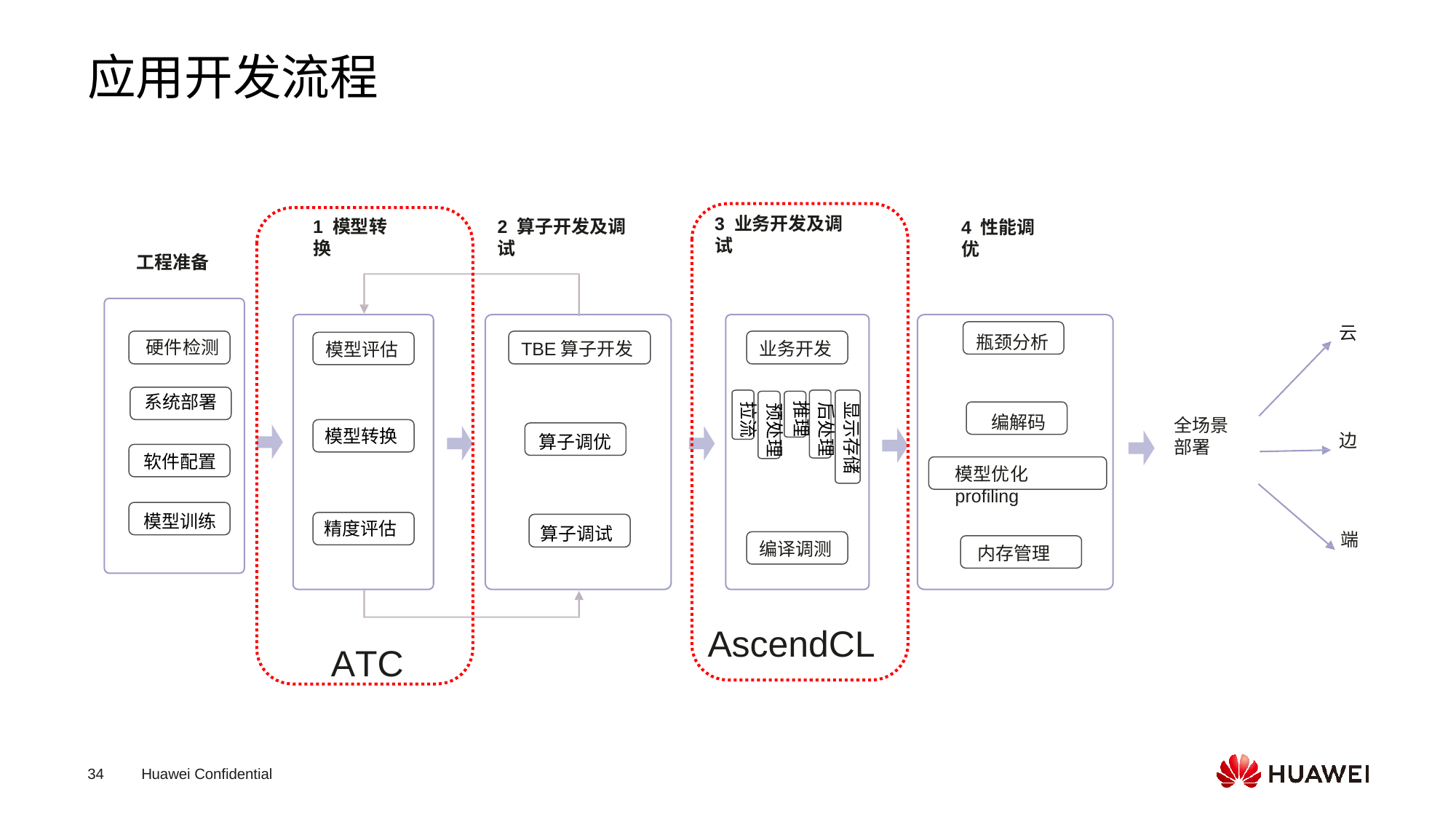

# 应用开发流程

3 业务开发及调试
1 模型转换
2 算子开发及调试
4 性能调优
工程准备

云

瓶颈分析

编解码

模型优化profiling

硬件检测

TBE算子开发
业务开发
模型评估

系统部署

推理
显示存储
拉流

后处理
预处理

全场景
部署
模型转换

算子调优

边

软件配置

模型训练
精度评估

算子调试
端

编译调测
内存管理

AscendCL
ATC